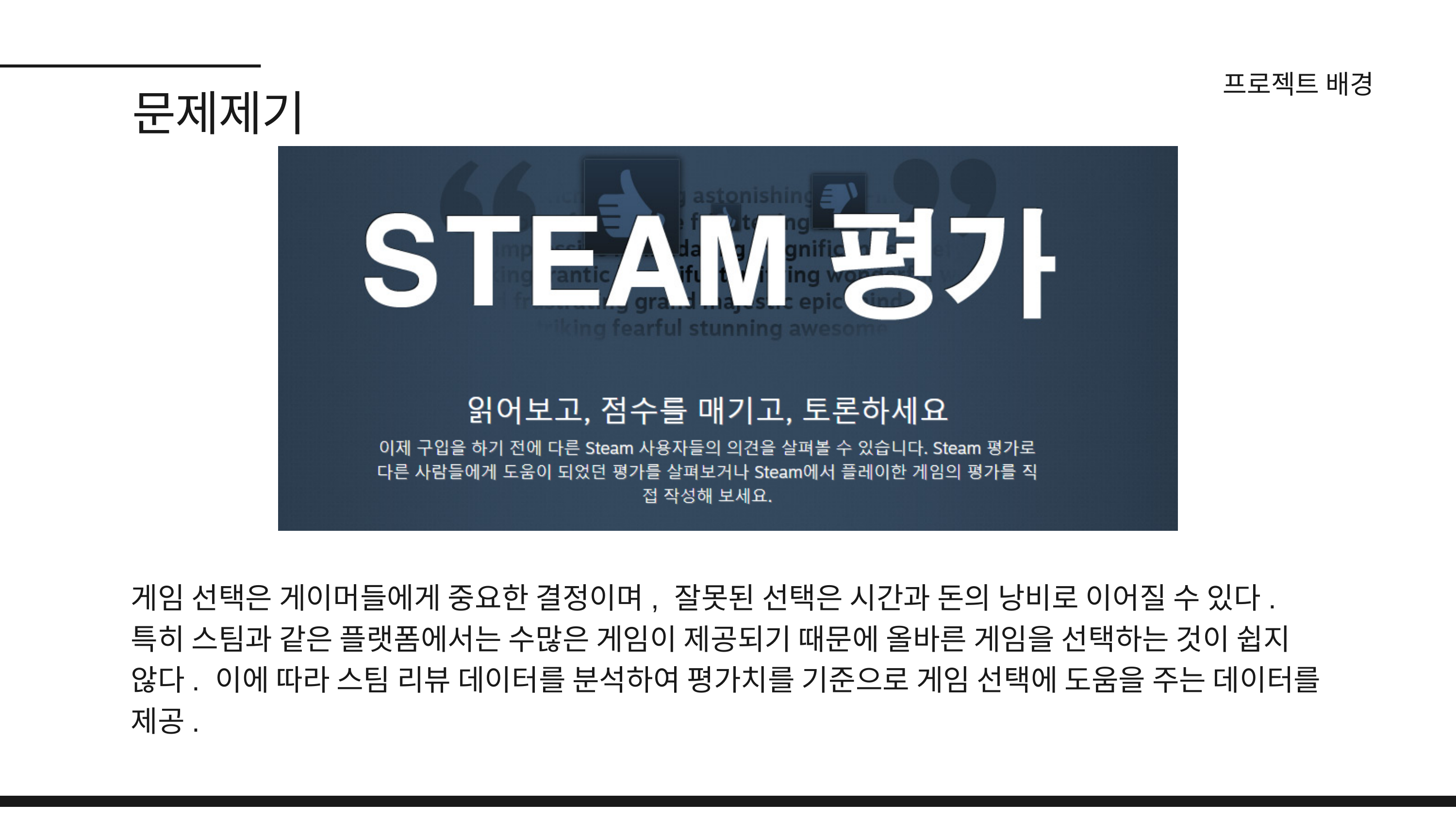

프로젝트 배경

문제제기

게임 선택은 게이머들에게 중요한 결정이며, 잘못된 선택은 시간과 돈의 낭비로 이어질 수 있다. 특히 스팀과 같은 플랫폼에서는 수많은 게임이 제공되기 때문에 올바른 게임을 선택하는 것이 쉽지 않다. 이에 따라 스팀 리뷰 데이터를 분석하여 평가치를 기준으로 게임 선택에 도움을 주는 데이터를 제공.